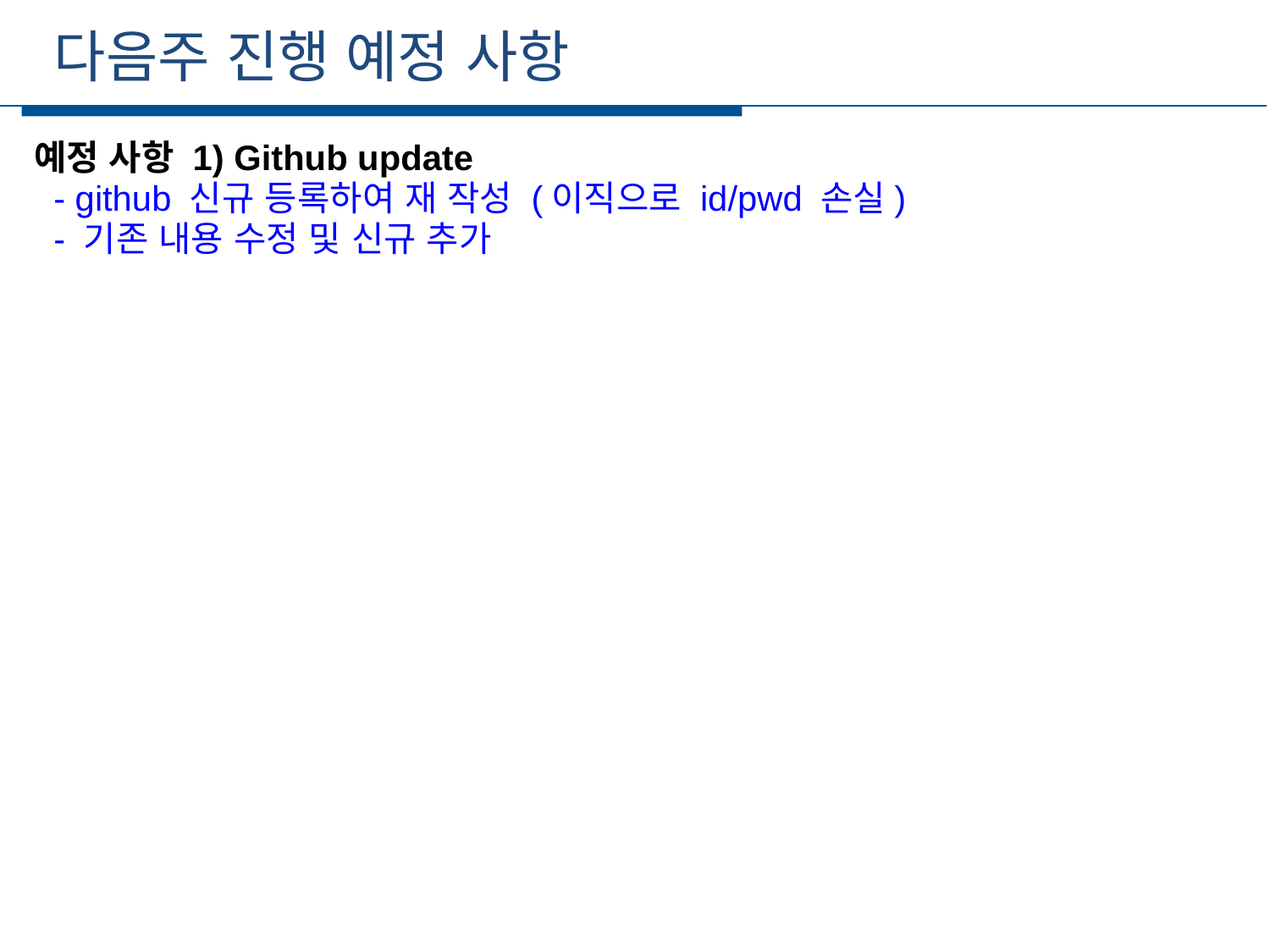

다음주 진행 예정 사항
세부일정

예정 사항 1) Github update
  - github 신규 등록하여 재 작성 (이직으로 id/pwd 손실)
  - 기존 내용 수정 및 신규 추가